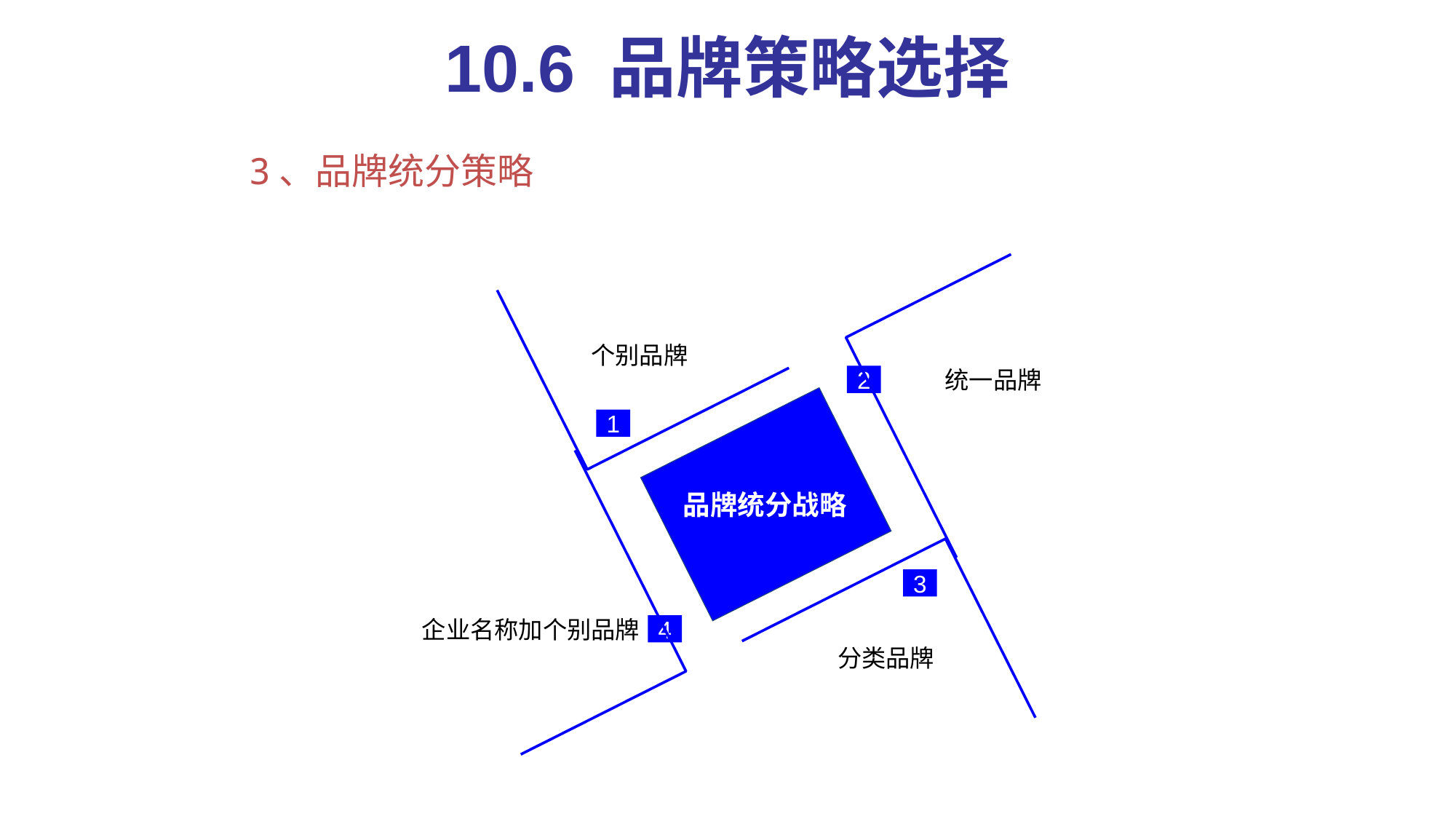

# 10.6 品牌策略选择
3、品牌统分策略

个别品牌
统一品牌
2
1

品牌统分战略

3

企业名称加个别品牌
4
分类品牌